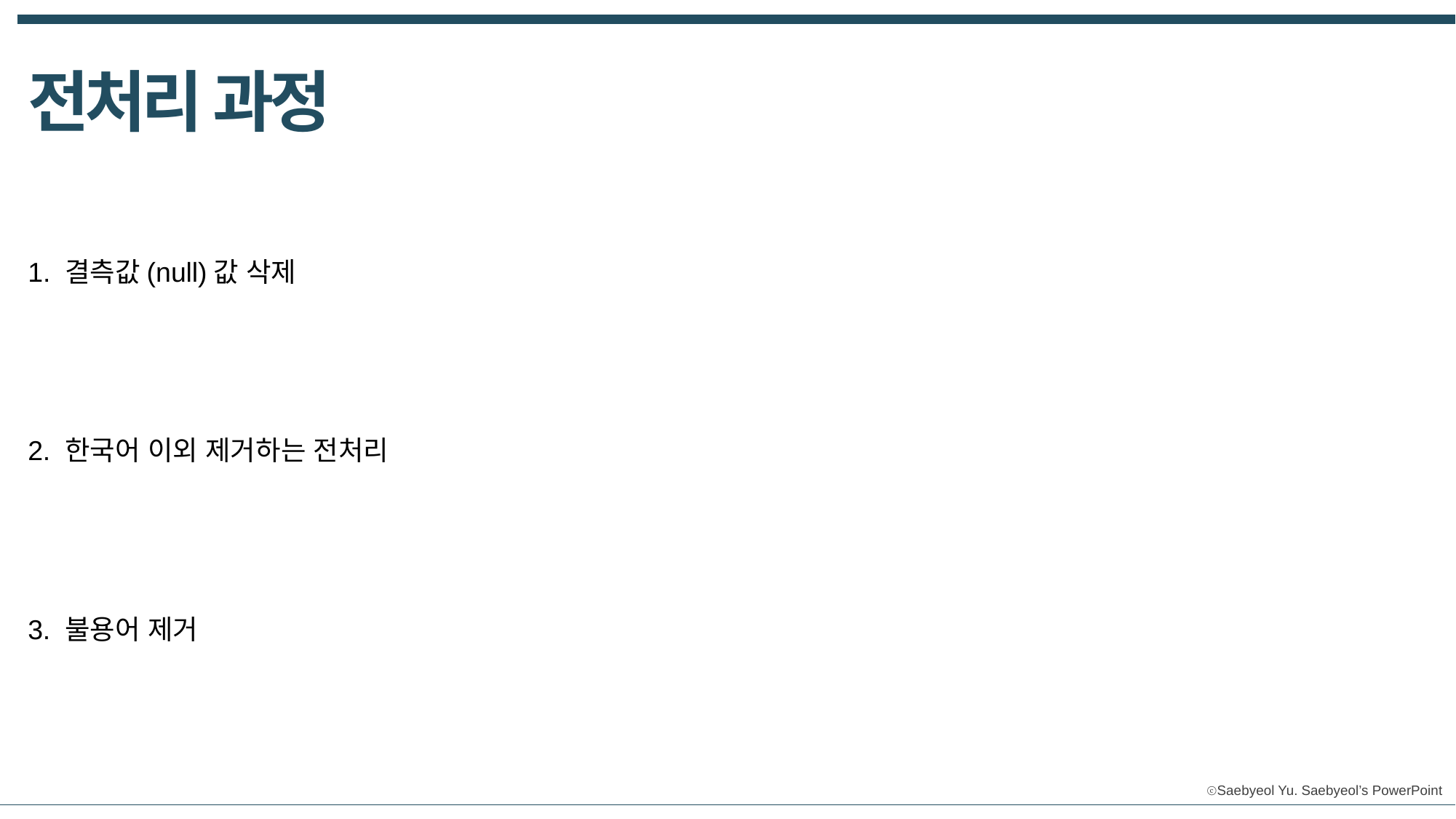

전처리 과정
1, 내용을 입력하세요
1. 결측값(null)값 삭제

2. 한국어 이외 제거하는 전처리

3. 불용어 제거
2, 내용을 입력하세요
3, 내용을 입력하세요